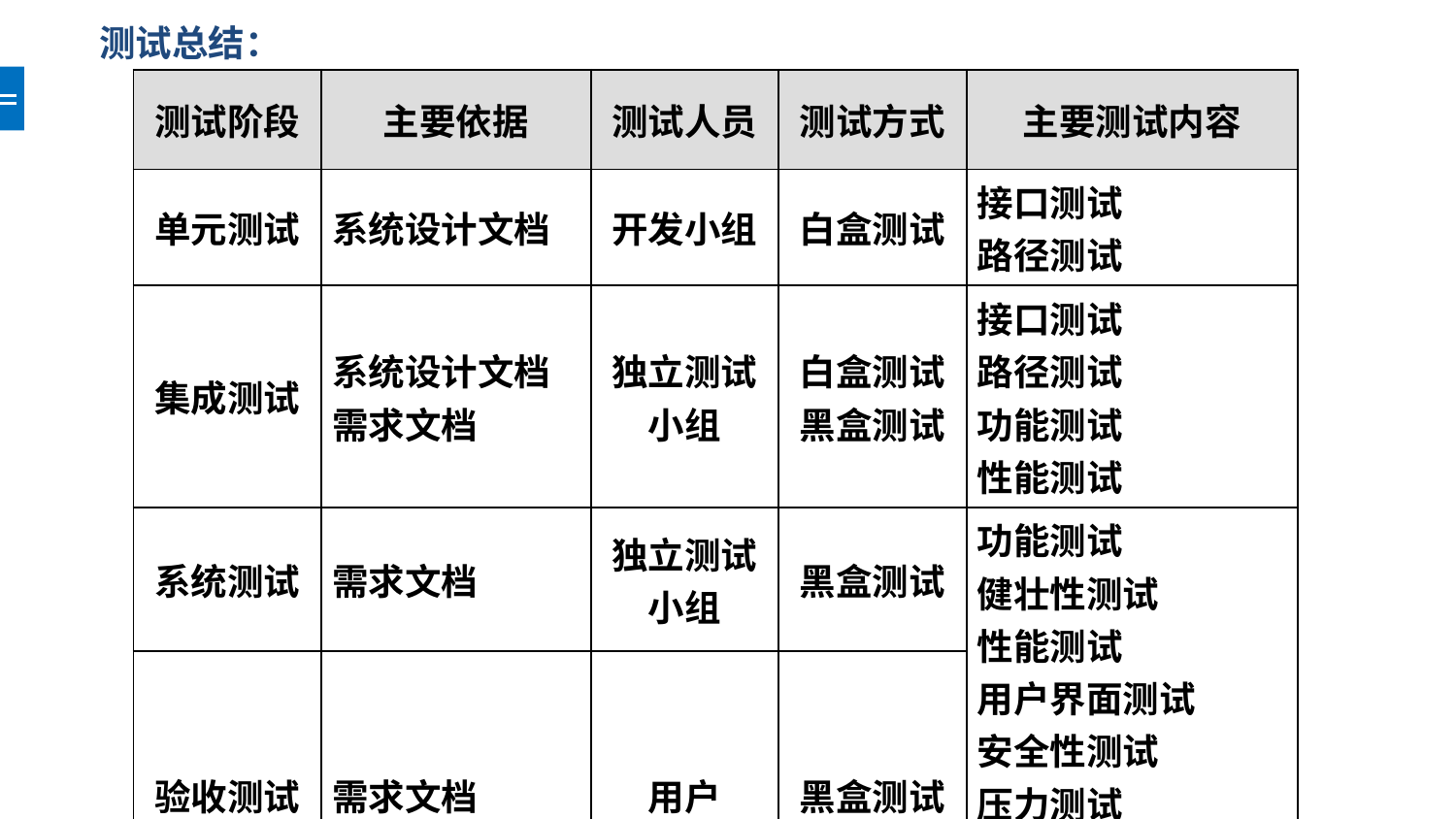

测试总结：
| 测试阶段 | 主要依据 | 测试人员 | 测试方式 | 主要测试内容 |
| --- | --- | --- | --- | --- |
| 单元测试 | 系统设计文档 | 开发小组 | 白盒测试 | 接口测试 路径测试 |
| 集成测试 | 系统设计文档 需求文档 | 独立测试 小组 | 白盒测试 黑盒测试 | 接口测试 路径测试 功能测试 性能测试 |
| 系统测试 | 需求文档 | 独立测试 小组 | 黑盒测试 | 功能测试 健壮性测试 性能测试 用户界面测试 安全性测试 压力测试 可靠性测试 安装/反安装测试 |
| 验收测试 | 需求文档 | 用户 | 黑盒测试 |  |